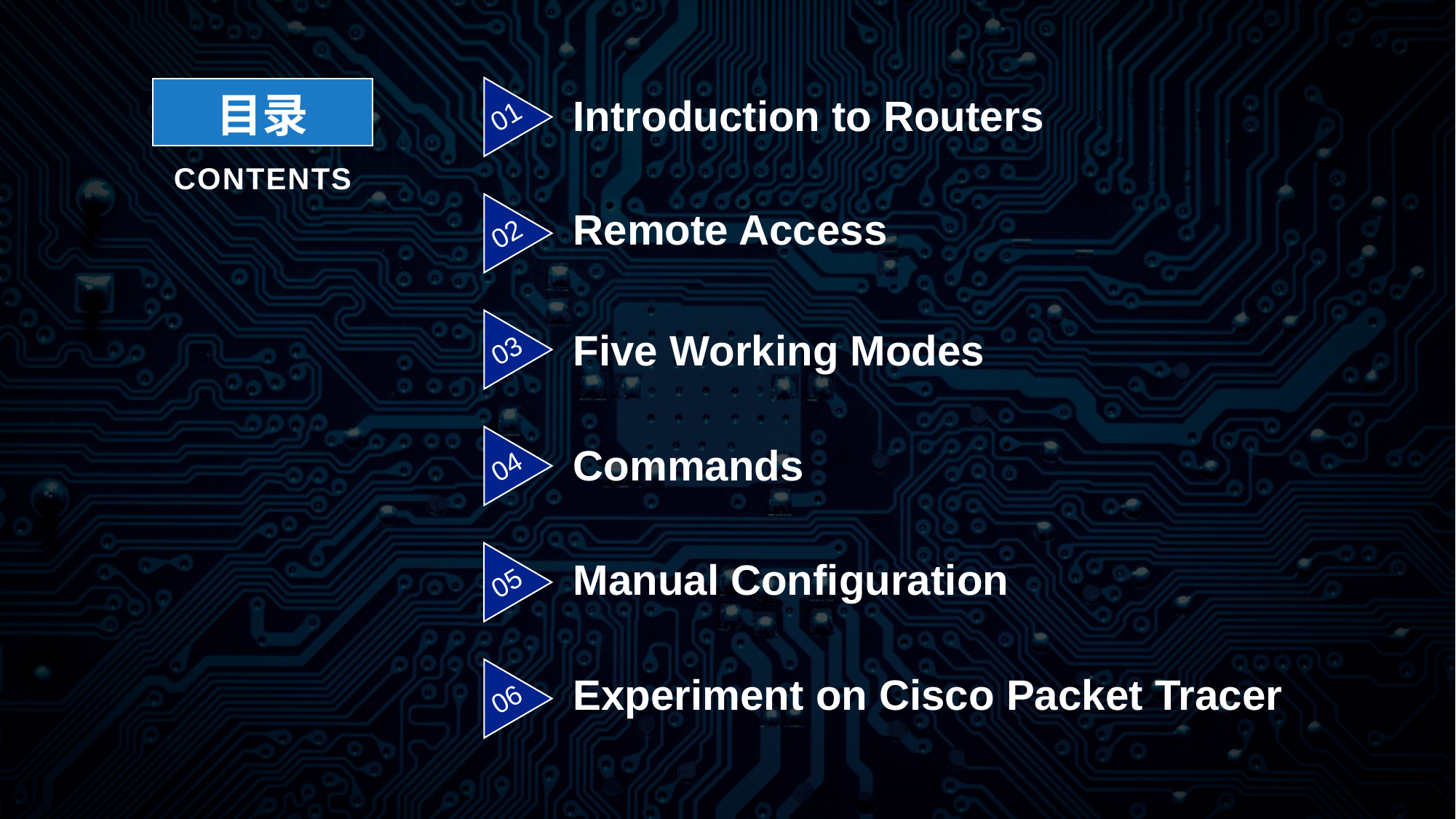

行业PPT模板http://www.1ppt.com/hangye/
01
目录
Introduction to Routers
CONTENTS
02
Remote Access
03
Five Working Modes
04
Commands
05
Manual Configuration
06
Experiment on Cisco Packet Tracer